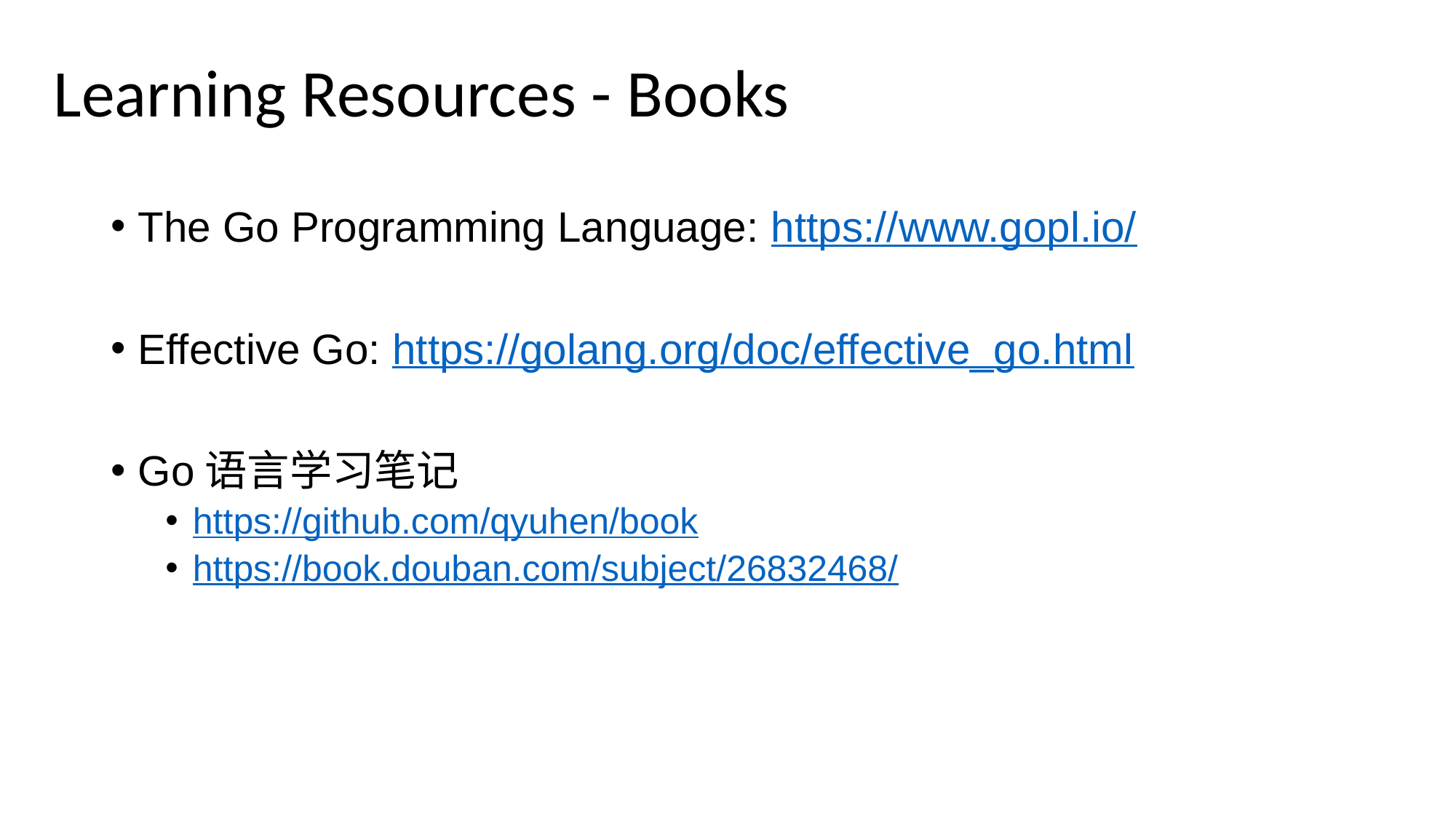

# Learning Resources - Books

The Go Programming Language: https://www.gopl.io/

Effective Go: https://golang.org/doc/effective_go.html

Go语言学习笔记
https://github.com/qyuhen/book
https://book.douban.com/subject/26832468/